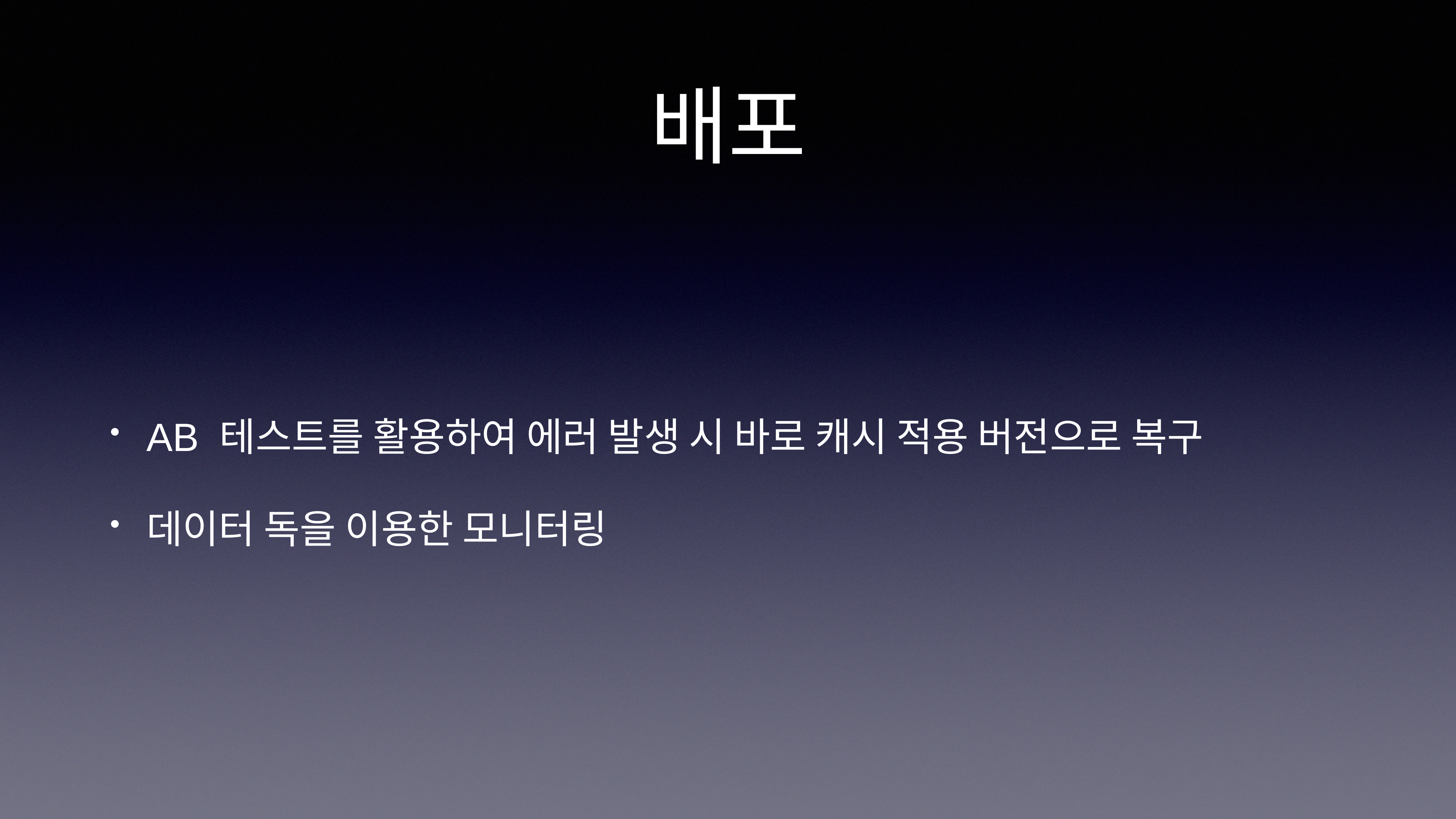

# 배포
AB 테스트를 활용하여 에러 발생 시 바로 캐시 적용 버전으로 복구
데이터 독을 이용한 모니터링